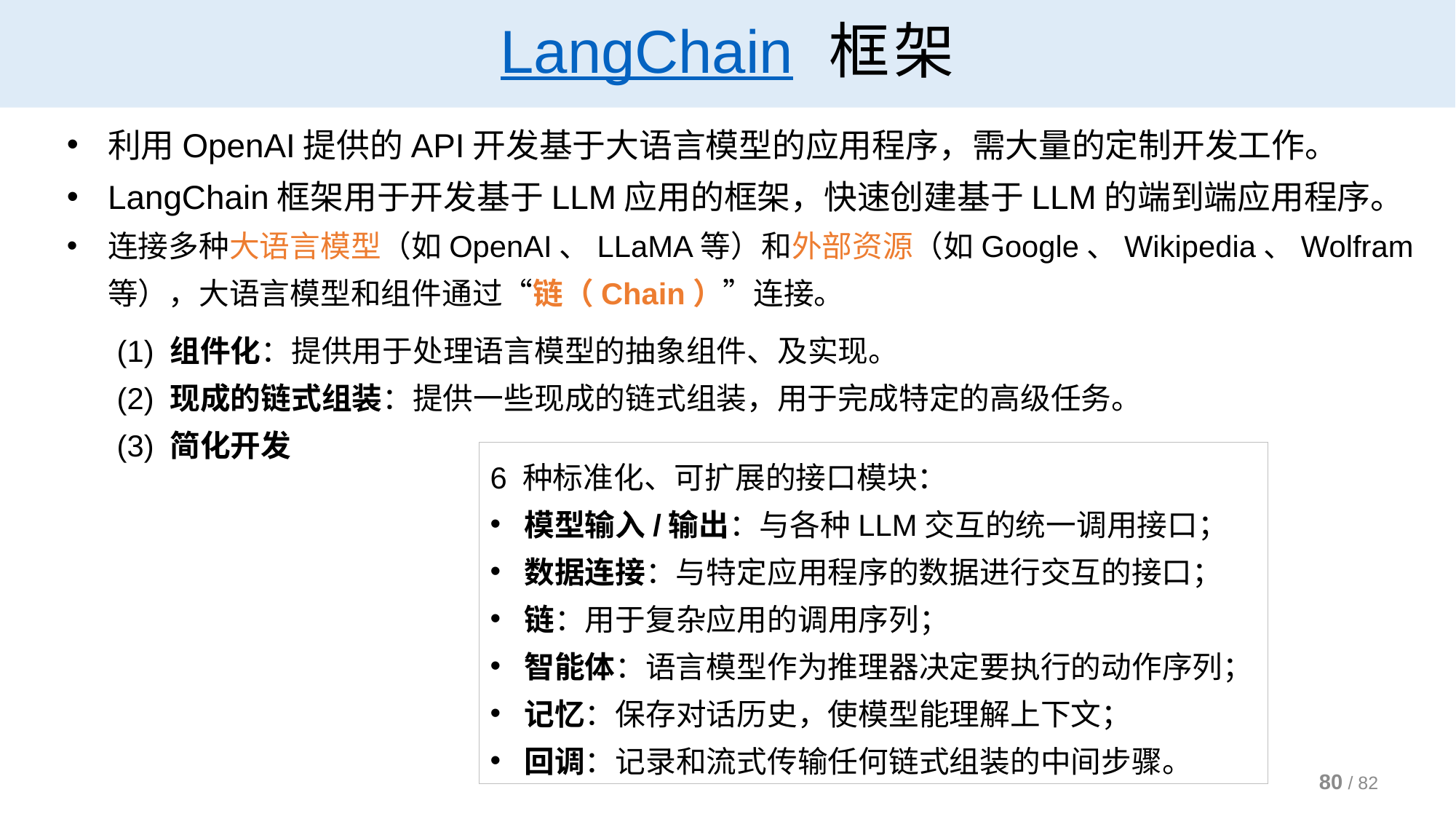

# LangChain 框架
利用OpenAI提供的API开发基于大语言模型的应用程序，需大量的定制开发工作。
LangChain框架用于开发基于LLM应用的框架，快速创建基于LLM的端到端应用程序。
连接多种大语言模型（如OpenAI、LLaMA等）和外部资源（如Google、Wikipedia、Wolfram 等），大语言模型和组件通过“链（Chain）”连接。
(1) 组件化：提供用于处理语言模型的抽象组件、及实现。
(2) 现成的链式组装：提供一些现成的链式组装，用于完成特定的高级任务。
(3) 简化开发
6 种标准化、可扩展的接口模块：
模型输入/输出：与各种LLM交互的统一调用接口；
数据连接：与特定应用程序的数据进行交互的接口；
链：用于复杂应用的调用序列；
智能体：语言模型作为推理器决定要执行的动作序列；
记忆：保存对话历史，使模型能理解上下文；
回调：记录和流式传输任何链式组装的中间步骤。
80 / 82